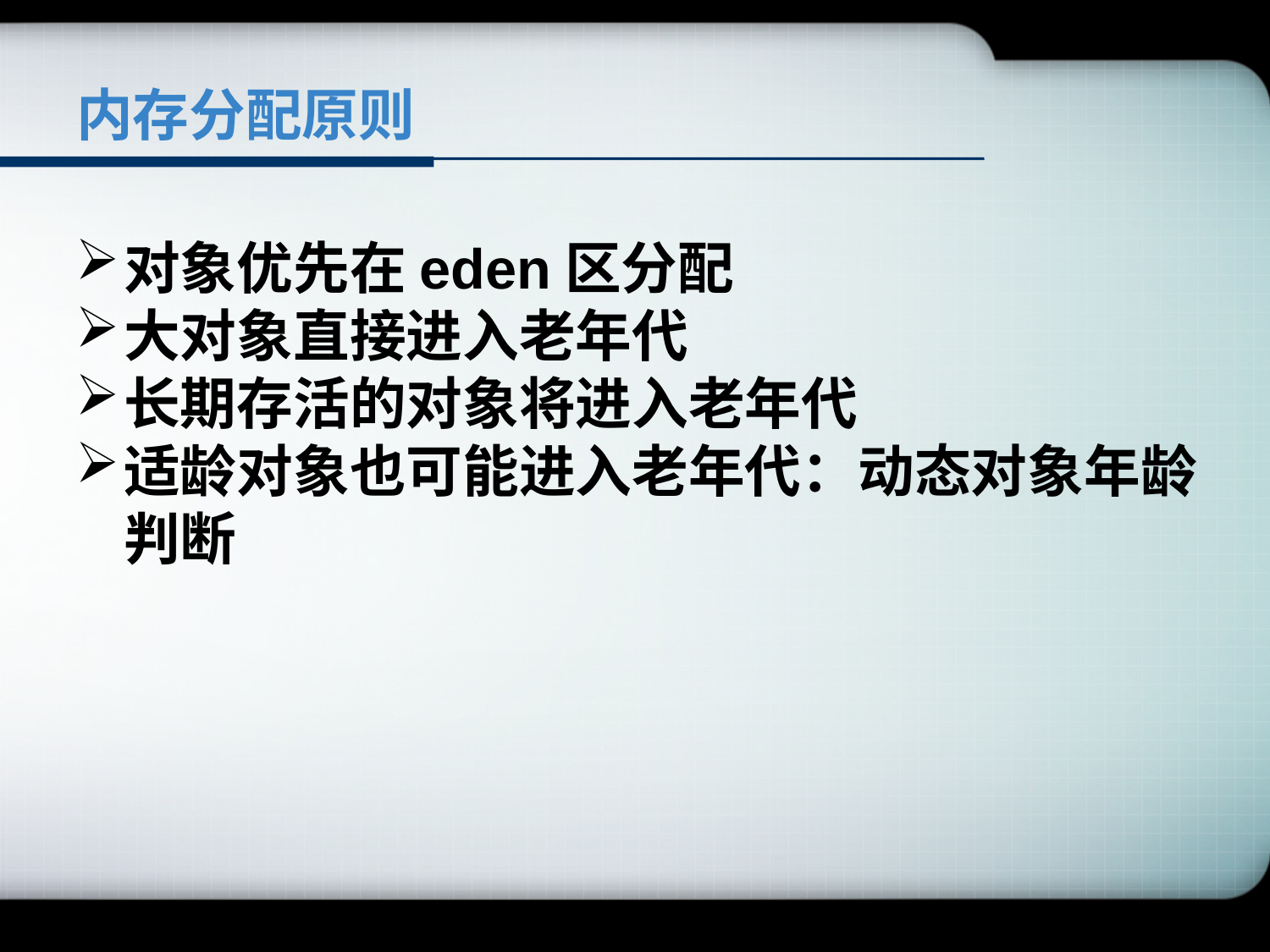

# 内存分配原则
对象优先在eden区分配
大对象直接进入老年代
长期存活的对象将进入老年代
适龄对象也可能进入老年代：动态对象年龄判断